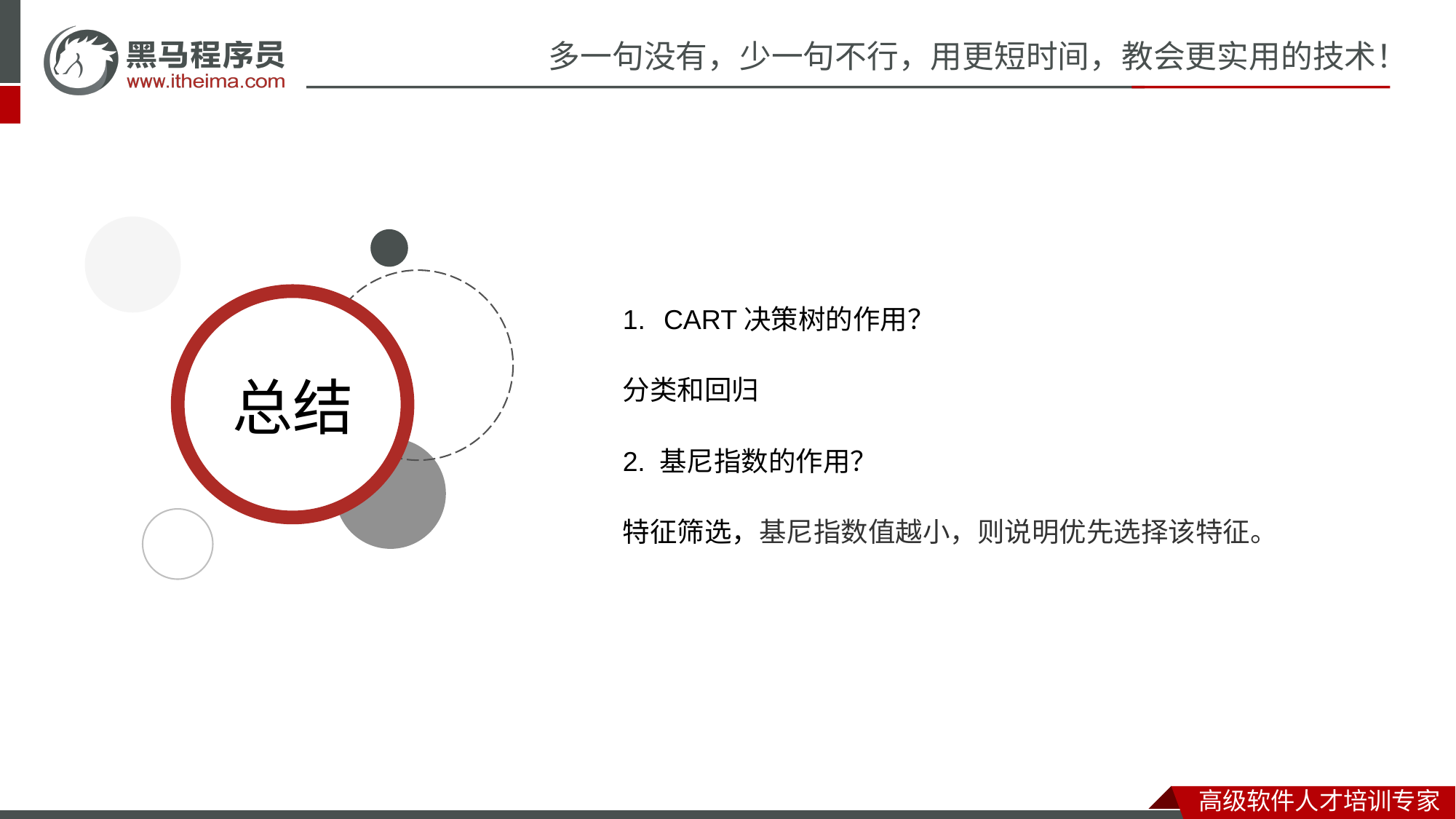

CART决策树的作用？
分类和回归
2. 基尼指数的作用？
特征筛选，基尼指数值越小，则说明优先选择该特征。